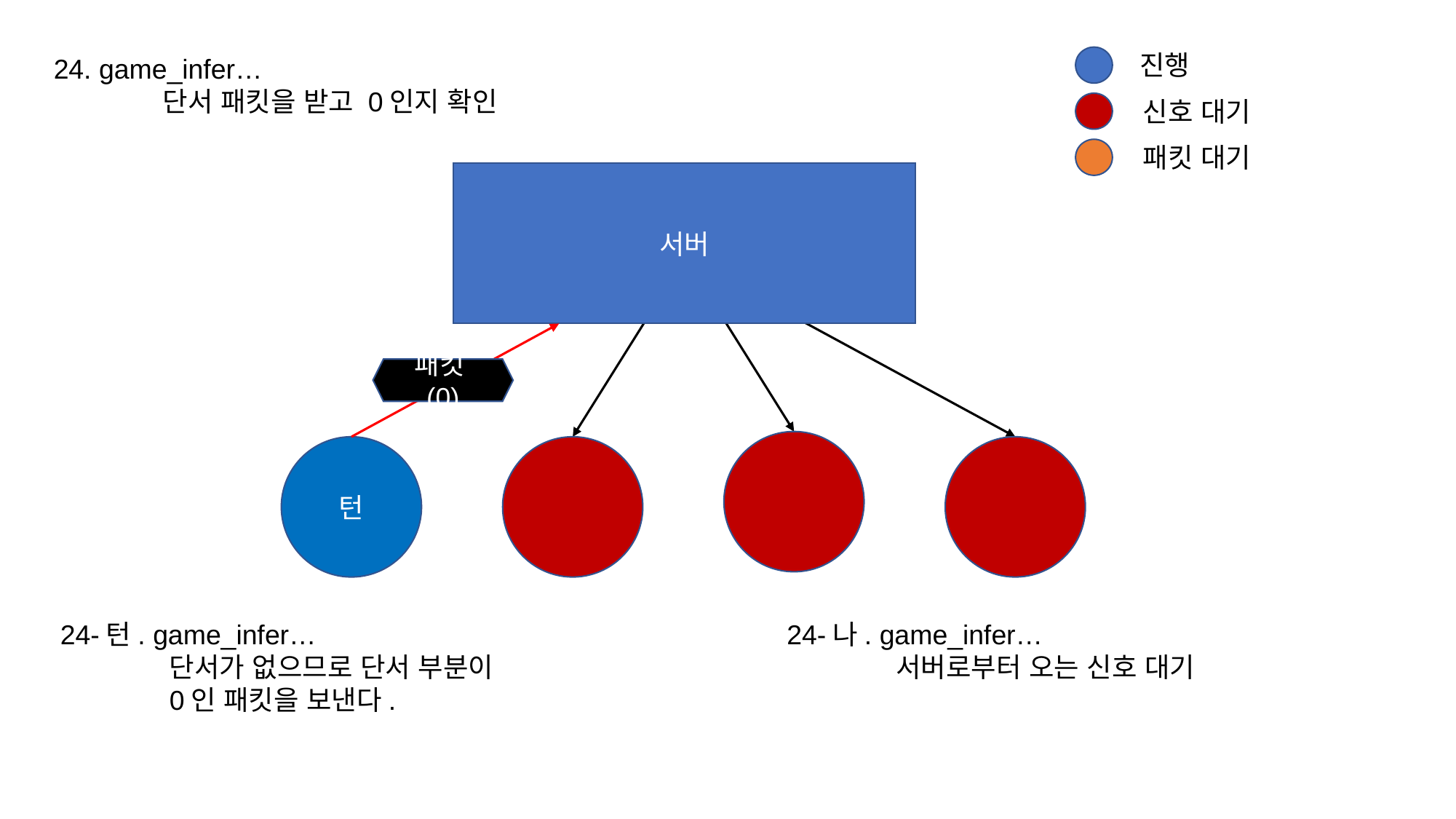

진행
24. game_infer…
	단서 패킷을 받고 0인지 확인

신호 대기

패킷 대기

서버
패킷(0)

턴

24-턴. game_infer…
	단서가 없으므로 단서 부분이
	0인 패킷을 보낸다.
24-나. game_infer…
	서버로부터 오는 신호 대기